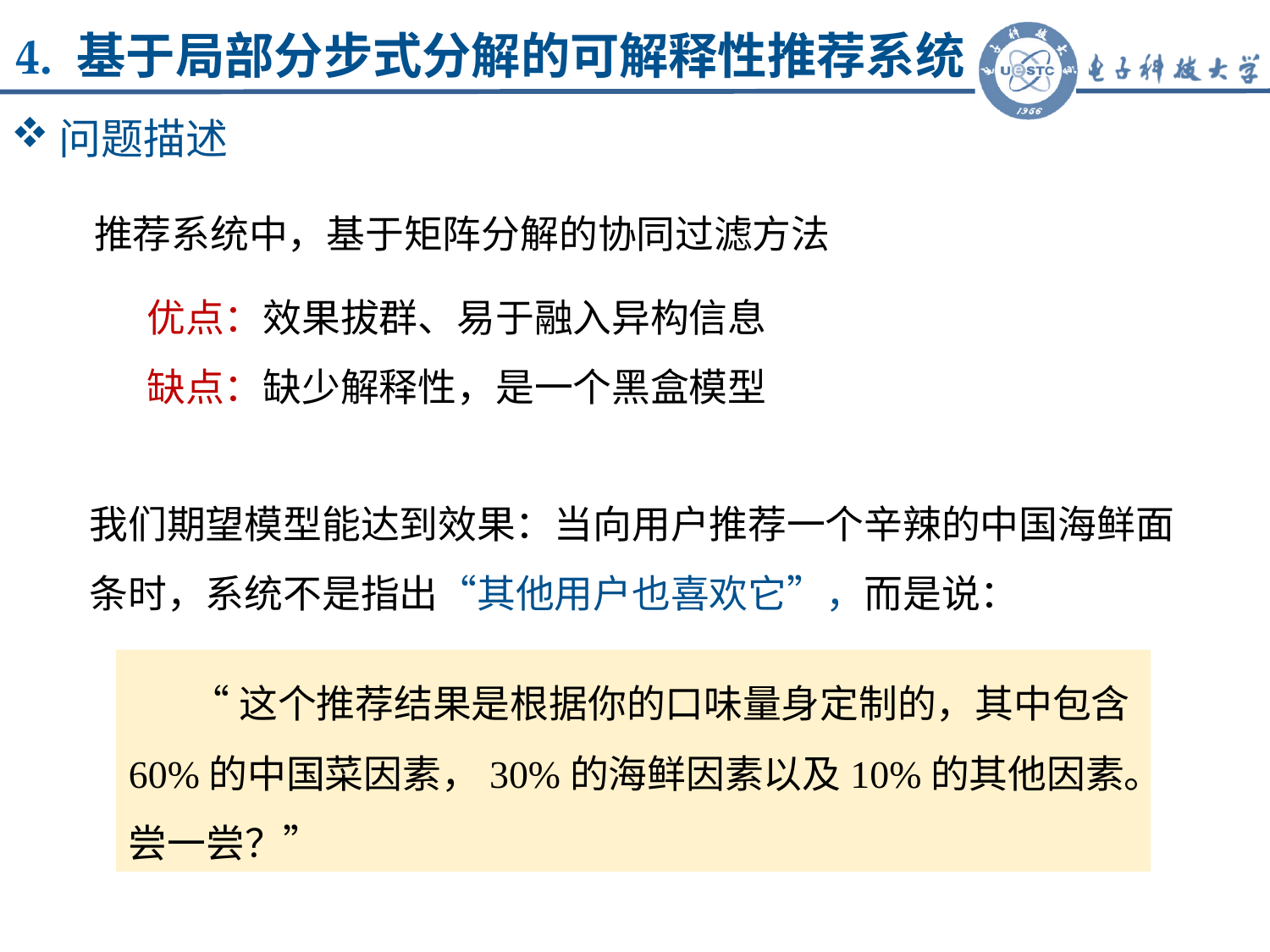

4. 基于局部分步式分解的可解释性推荐系统
问题描述
推荐系统中，基于矩阵分解的协同过滤方法
优点：效果拔群、易于融入异构信息
缺点：缺少解释性，是一个黑盒模型
我们期望模型能达到效果：当向用户推荐一个辛辣的中国海鲜面条时，系统不是指出“其他用户也喜欢它”，而是说：
“这个推荐结果是根据你的口味量身定制的，其中包含 60%的中国菜因素，30%的海鲜因素以及10%的其他因素。尝一尝？”